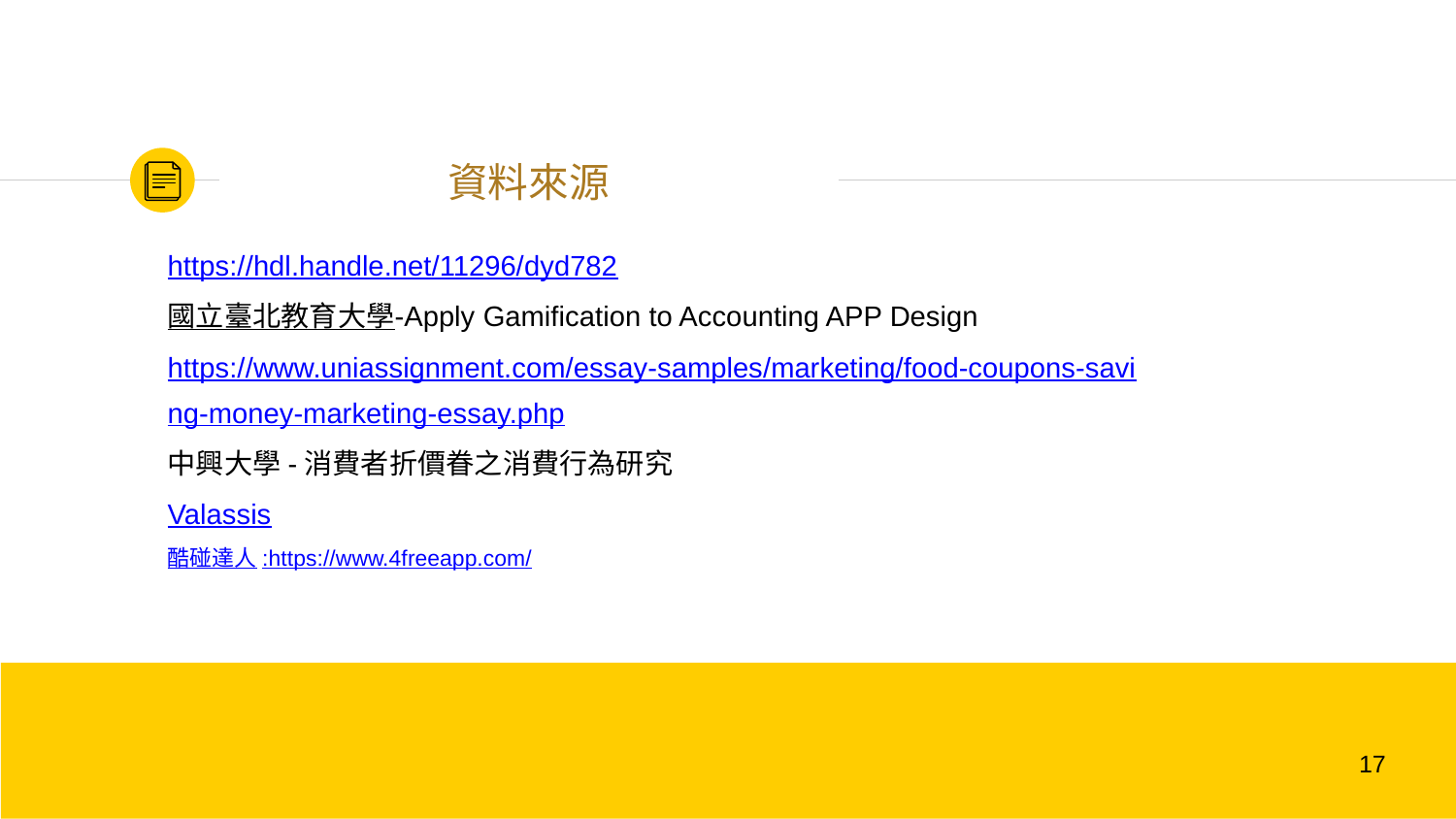

# 資料來源

https://hdl.handle.net/11296/dyd782
國立臺北教育大學-Apply Gamification to Accounting APP Design
https://www.uniassignment.com/essay-samples/marketing/food-coupons-saving-money-marketing-essay.php
中興大學-消費者折價眷之消費行為研究
Valassis
酷碰達人:https://www.4freeapp.com/

17